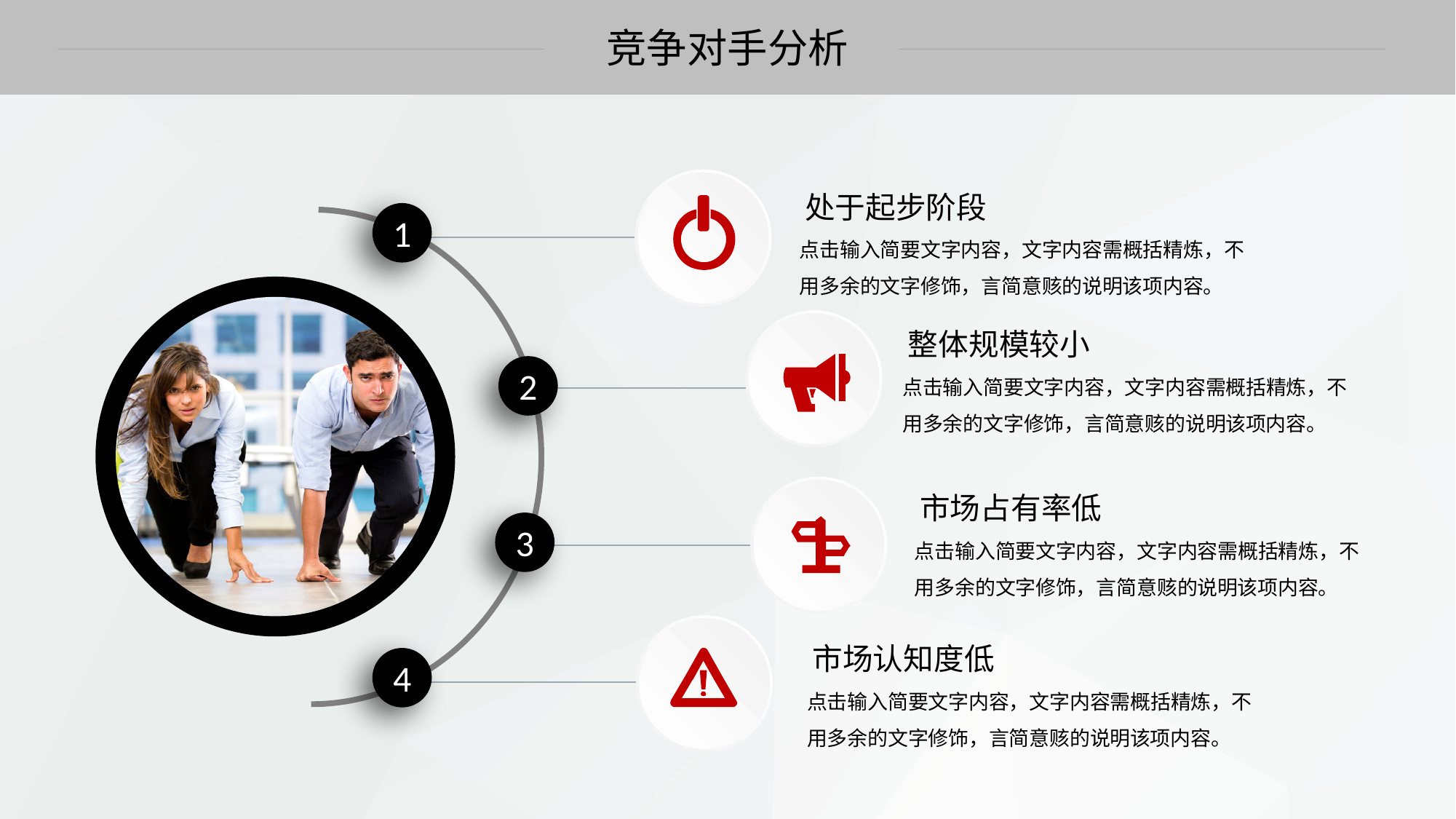

竞争对手分析

处于起步阶段
1
点击输入简要文字内容，文字内容需概括精炼，不用多余的文字修饰，言简意赅的说明该项内容。

整体规模较小
点击输入简要文字内容，文字内容需概括精炼，不用多余的文字修饰，言简意赅的说明该项内容。
2

市场占有率低
3
点击输入简要文字内容，文字内容需概括精炼，不用多余的文字修饰，言简意赅的说明该项内容。

市场认知度低
4
点击输入简要文字内容，文字内容需概括精炼，不用多余的文字修饰，言简意赅的说明该项内容。